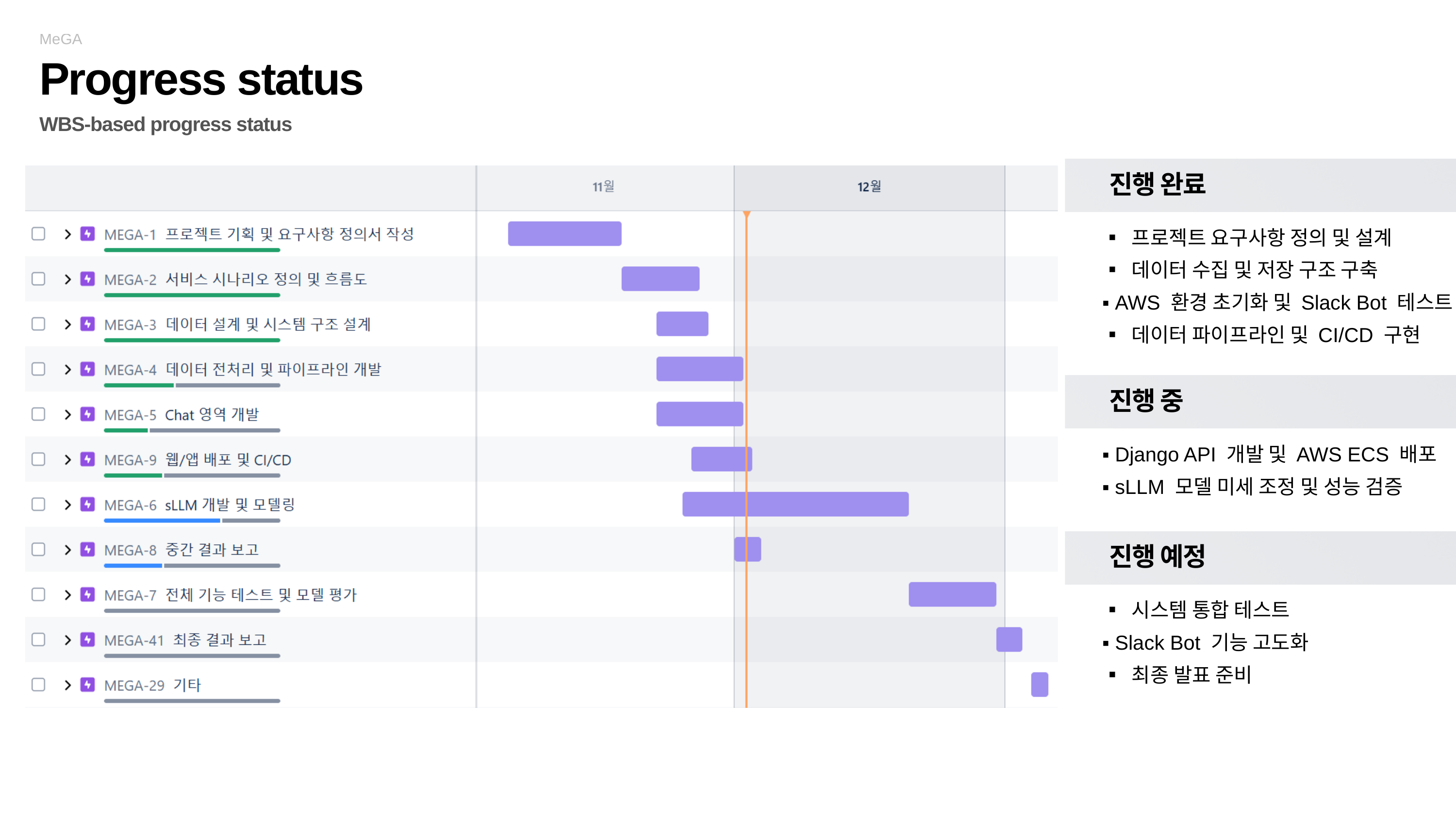

MeGA
Progress status
WBS-based progress status

진행 완료
▪ 프로젝트 요구사항 정의 및 설계
▪ 데이터 수집 및 저장 구조 구축
▪ AWS 환경 초기화 및 Slack Bot 테스트
▪ 데이터 파이프라인 및 CI/CD 구현

진행 중
▪ Django API 개발 및 AWS ECS 배포
▪ sLLM 모델 미세 조정 및 성능 검증

진행 예정
▪ 시스템 통합 테스트
▪ Slack Bot 기능 고도화
▪ 최종 발표 준비